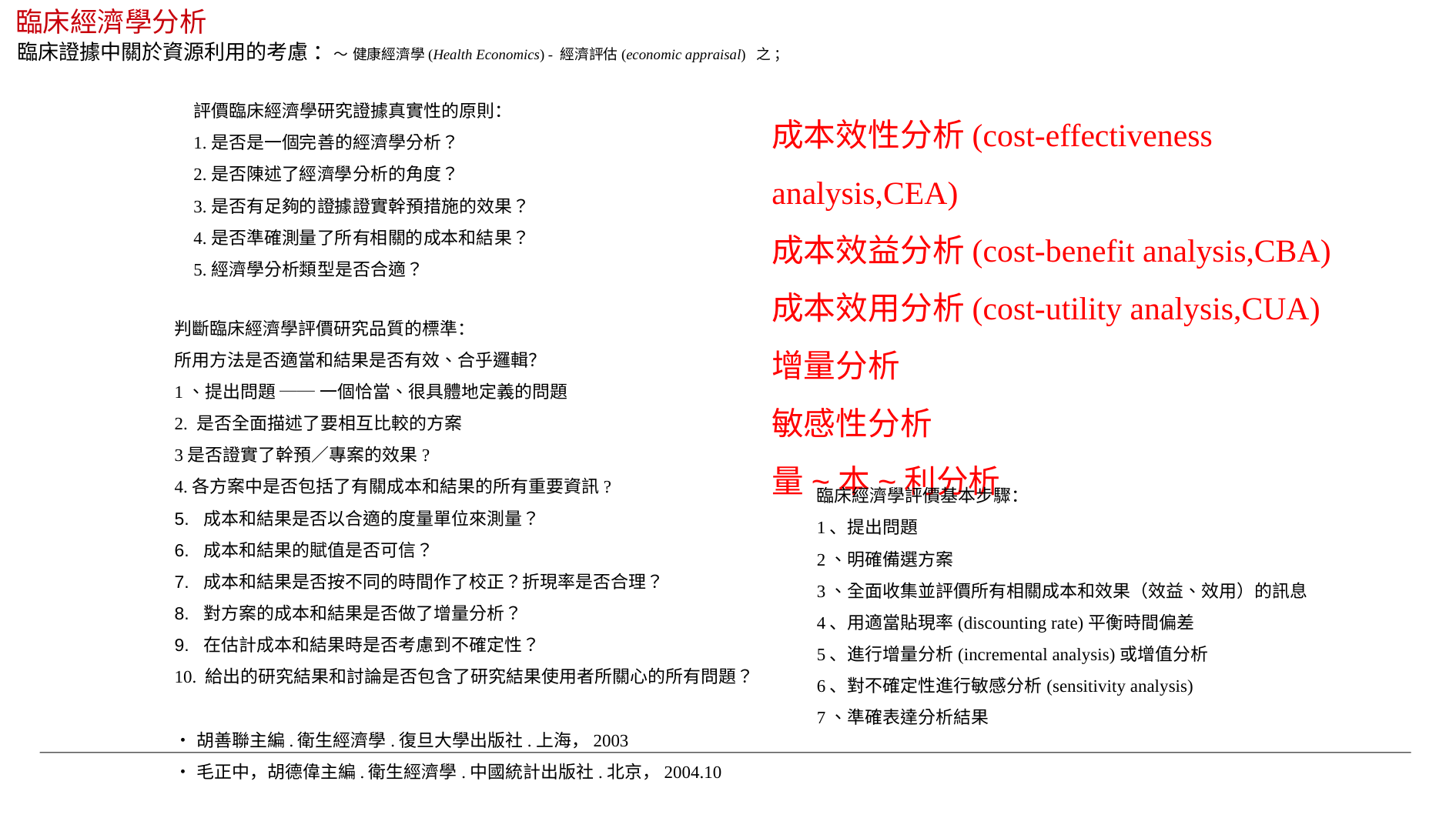

臨床經濟學分析
臨床證據中關於資源利用的考慮 ：～ 健康經濟學(Health Economics) - 經濟評估(economic appraisal) 之 ；
評價臨床經濟學研究證據真實性的原則：
1.是否是一個完善的經濟學分析？
2.是否陳述了經濟學分析的角度？
3.是否有足夠的證據證實幹預措施的效果？
4.是否準確測量了所有相關的成本和結果？
5.經濟學分析類型是否合適？
成本效性分析(cost-effectiveness analysis,CEA)
成本效益分析(cost-benefit analysis,CBA)
成本效用分析(cost-utility analysis,CUA)
增量分析
敏感性分析
量~本~利分析
判斷臨床經濟學評價研究品質的標準：
所用方法是否適當和結果是否有效、合乎邏輯？
1、提出問題 ── 一個恰當、很具體地定義的問題
2. 是否全面描述了要相互比較的方案
3是否證實了幹預／專案的效果?
4.各方案中是否包括了有關成本和結果的所有重要資訊?
成本和結果是否以合適的度量單位來測量？
成本和結果的賦值是否可信？
成本和結果是否按不同的時間作了校正？折現率是否合理？
對方案的成本和結果是否做了增量分析？
在估計成本和結果時是否考慮到不確定性？
10. 給出的研究結果和討論是否包含了研究結果使用者所關心的所有問題？

•胡善聯主編.衛生經濟學.復旦大學出版社.上海，2003
•毛正中，胡德偉主編.衛生經濟學.中國統計出版社.北京，2004.10
臨床經濟學評價基本步驟：
1、提出問題
2、明確備選方案
3、全面收集並評價所有相關成本和效果（效益、效用）的訊息
4、用適當貼現率(discounting rate)平衡時間偏差
5、進行增量分析(incremental analysis)或增值分析
6、對不確定性進行敏感分析(sensitivity analysis)
7、準確表達分析結果